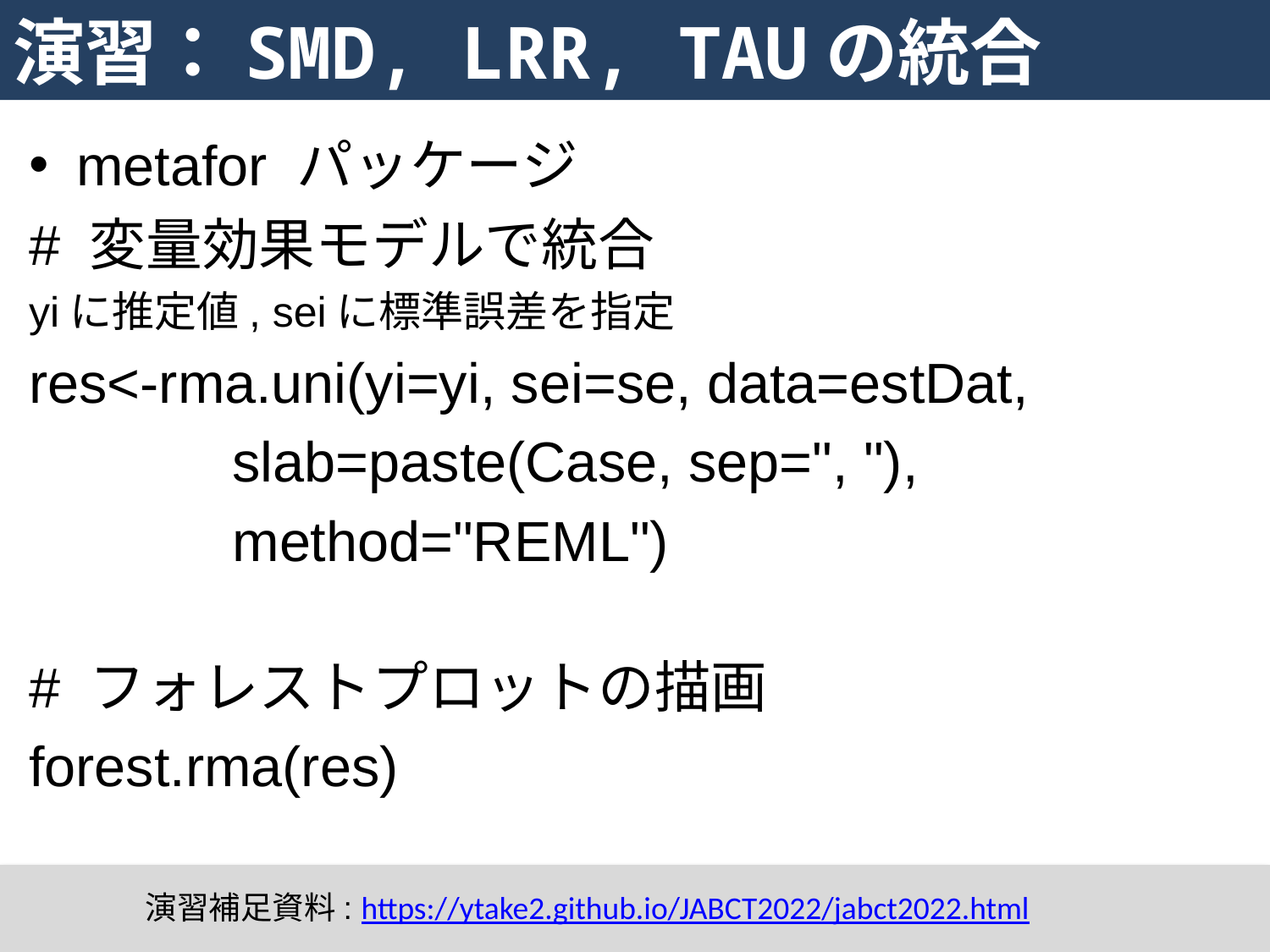

# 演習：SMD, LRR, TAUの統合
85

metafor パッケージ
# 変量効果モデルで統合
yiに推定値, seiに標準誤差を指定
res<-rma.uni(yi=yi, sei=se, data=estDat,
             slab=paste(Case, sep=", "),
             method="REML")
# フォレストプロットの描画
forest.rma(res)
演習補足資料: https://ytake2.github.io/JABCT2022/jabct2022.html